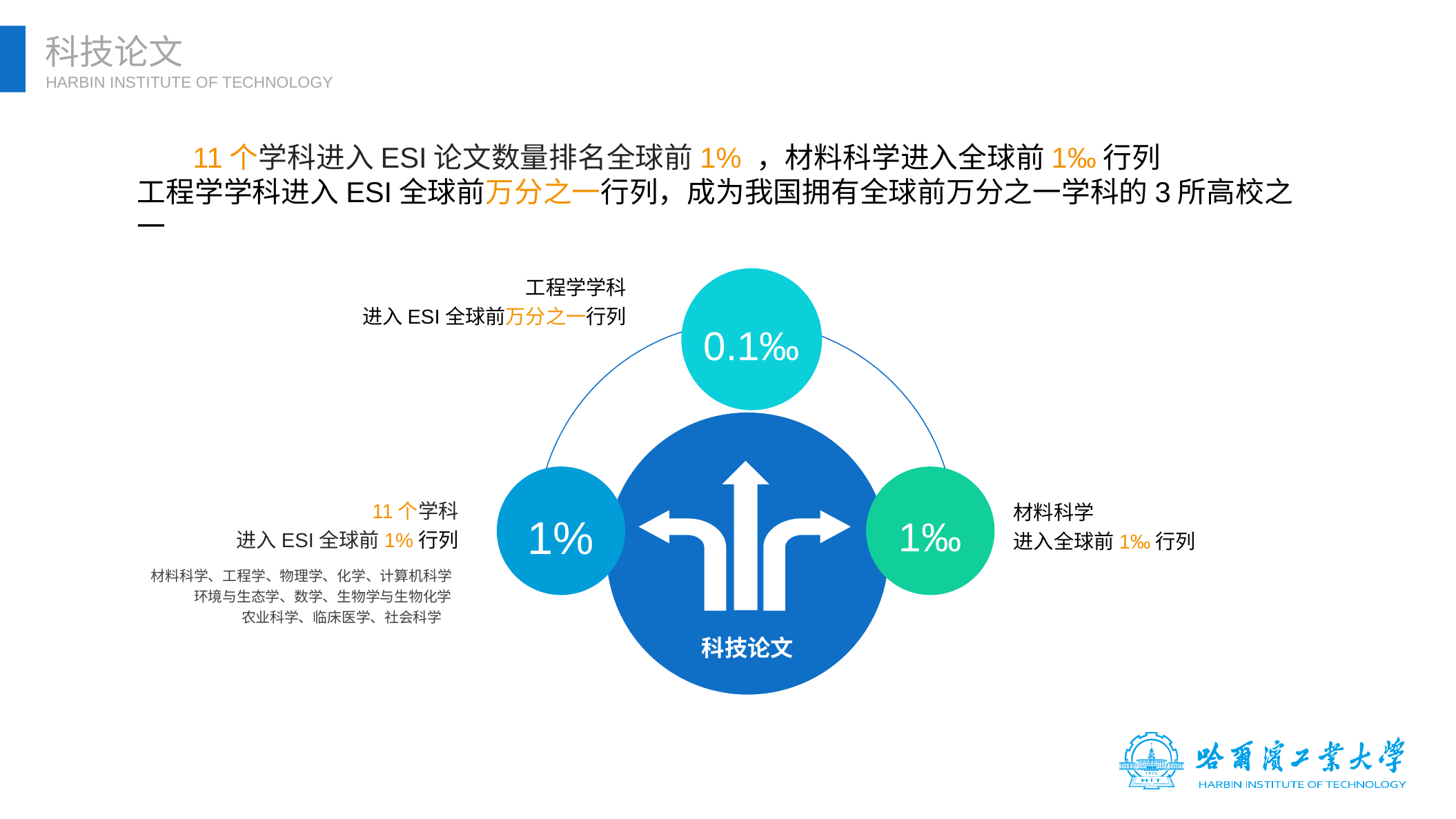

科技论文
HARBIN INSTITUTE OF TECHNOLOGY
       11个学科进入ESI论文数量排名全球前1% ，材料科学进入全球前1‰行列
工程学学科进入ESI全球前万分之一行列，成为我国拥有全球前万分之一学科的3所高校之一
工程学学科
进入ESI全球前万分之一行列
0.1‰

1%
1‰
11个学科
进入ESI全球前1%行列
材料科学
进入全球前1‰行列

材料科学、工程学、物理学、化学、计算机科学
环境与生态学、数学、生物学与生物化学
农业科学、临床医学、社会科学
科技论文